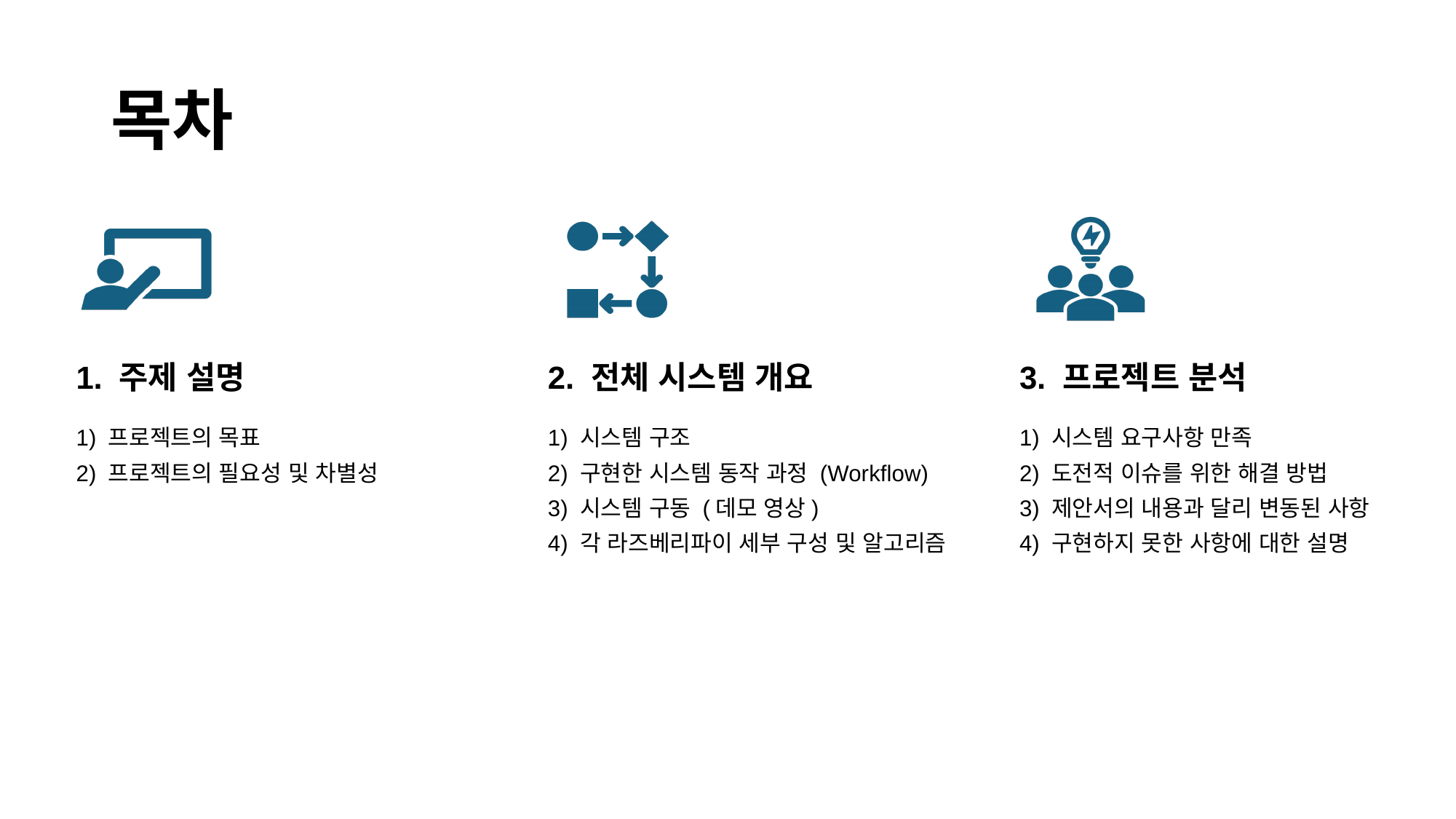

# 목차
1. 주제 설명
1) 프로젝트의 목표
2) 프로젝트의 필요성 및 차별성
2. 전체 시스템 개요
1) 시스템 구조
2) 구현한 시스템 동작 과정 (Workflow)
3) 시스템 구동 (데모 영상)
4) 각 라즈베리파이 세부 구성 및 알고리즘

3. 프로젝트 분석
1) 시스템 요구사항 만족
2) 도전적 이슈를 위한 해결 방법
3) 제안서의 내용과 달리 변동된 사항
4) 구현하지 못한 사항에 대한 설명